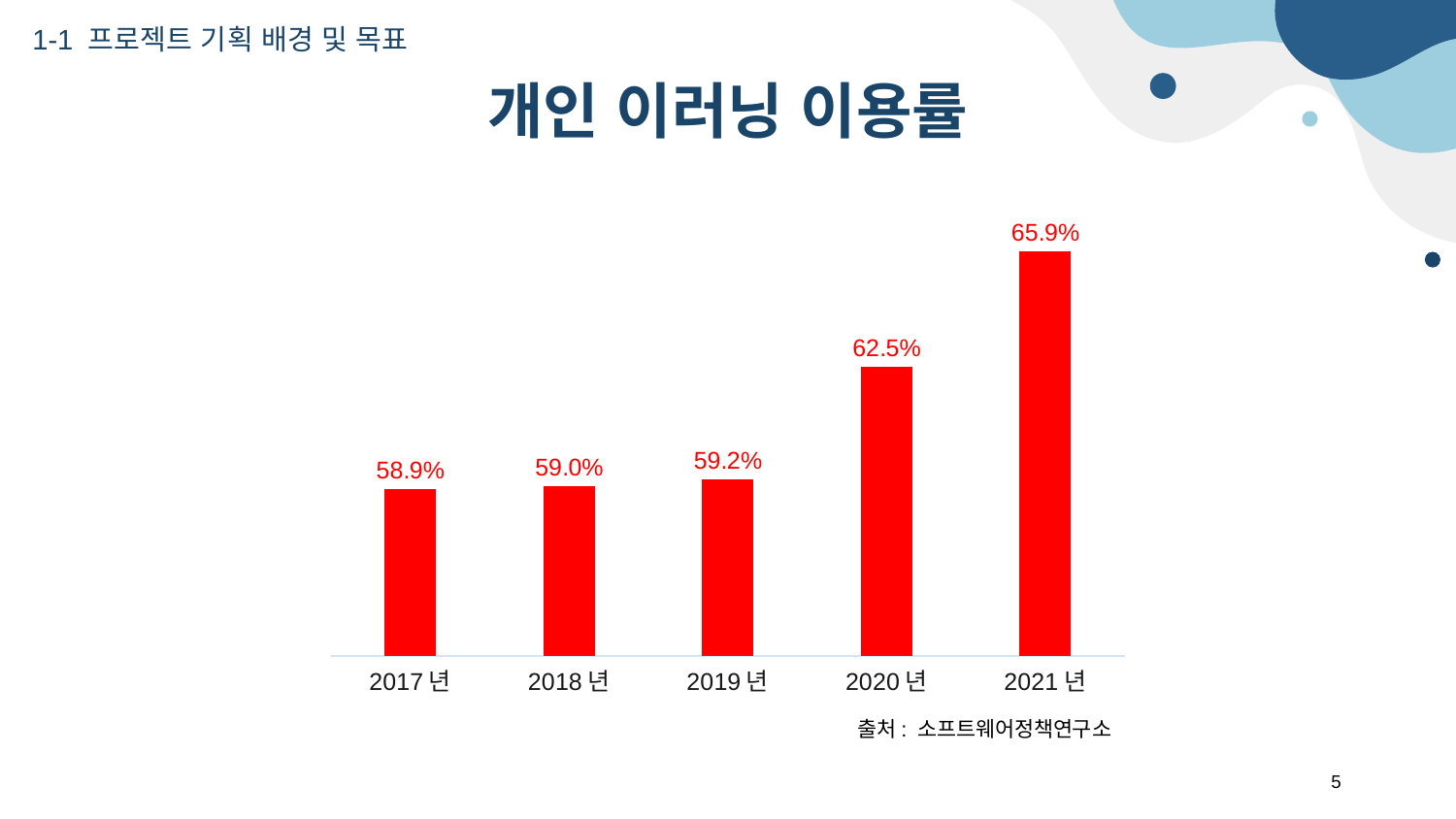

1-1 프로젝트 기획 배경 및 목표
# 개인 이러닝 이용률

### Chart

| Category | 계열 1 |
|---|---|
| 2017년 | 0.589 |
| 2018년 | 0.59 |
| 2019년 | 0.592 |
| 2020년 | 0.625 |
| 2021년 | 0.659 |
출처: 소프트웨어정책연구소
5